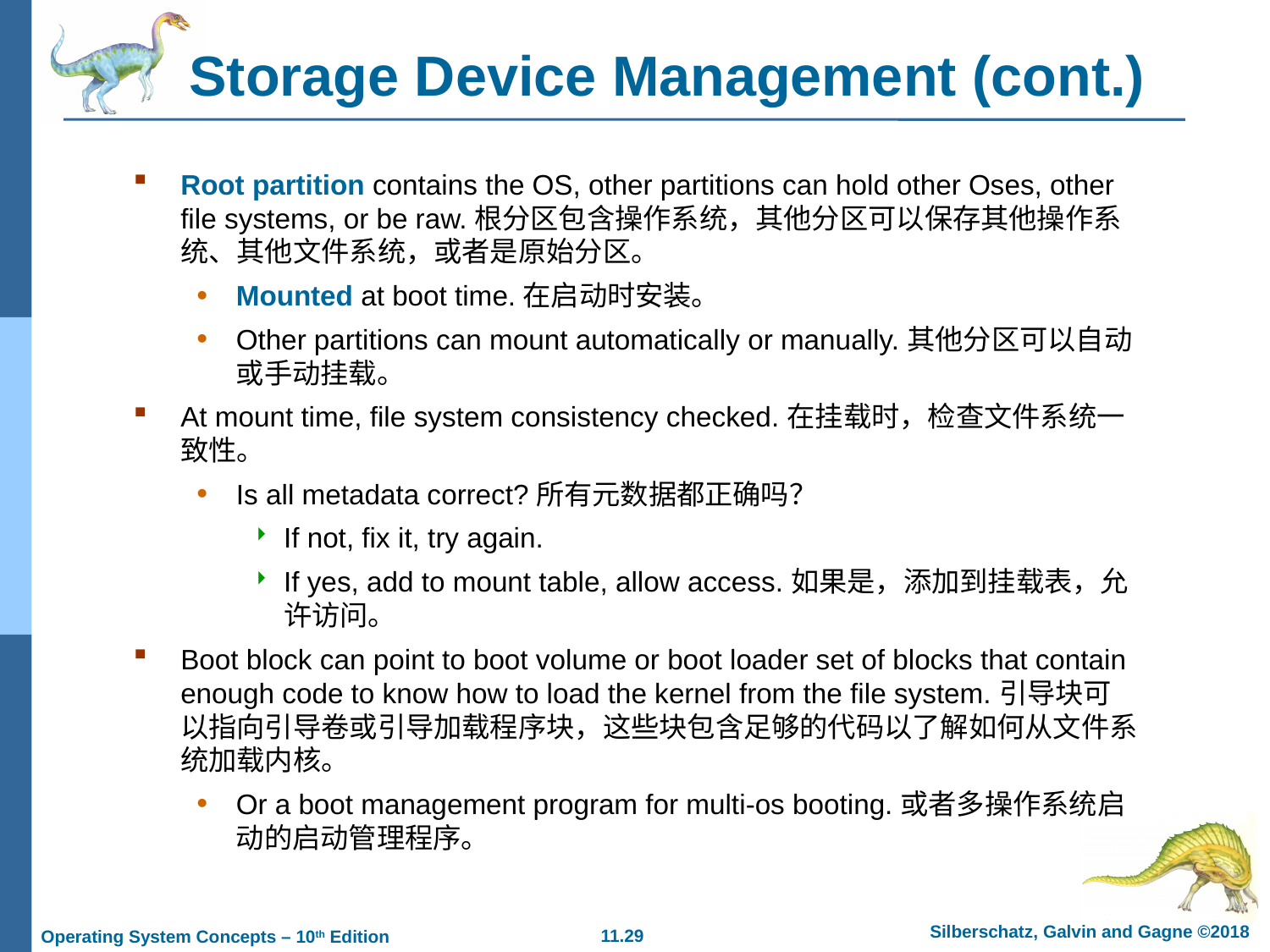

# Storage Device Management (cont.)
Root partition contains the OS, other partitions can hold other Oses, other file systems, or be raw.根分区包含操作系统，其他分区可以保存其他操作系统、其他文件系统，或者是原始分区。
Mounted at boot time.在启动时安装。
Other partitions can mount automatically or manually.其他分区可以自动或手动挂载。
At mount time, file system consistency checked.在挂载时，检查文件系统一致性。
Is all metadata correct?所有元数据都正确吗？
If not, fix it, try again.
If yes, add to mount table, allow access.如果是，添加到挂载表，允许访问。
Boot block can point to boot volume or boot loader set of blocks that contain enough code to know how to load the kernel from the file system.引导块可以指向引导卷或引导加载程序块，这些块包含足够的代码以了解如何从文件系统加载内核。
Or a boot management program for multi-os booting.或者多操作系统启动的启动管理程序。